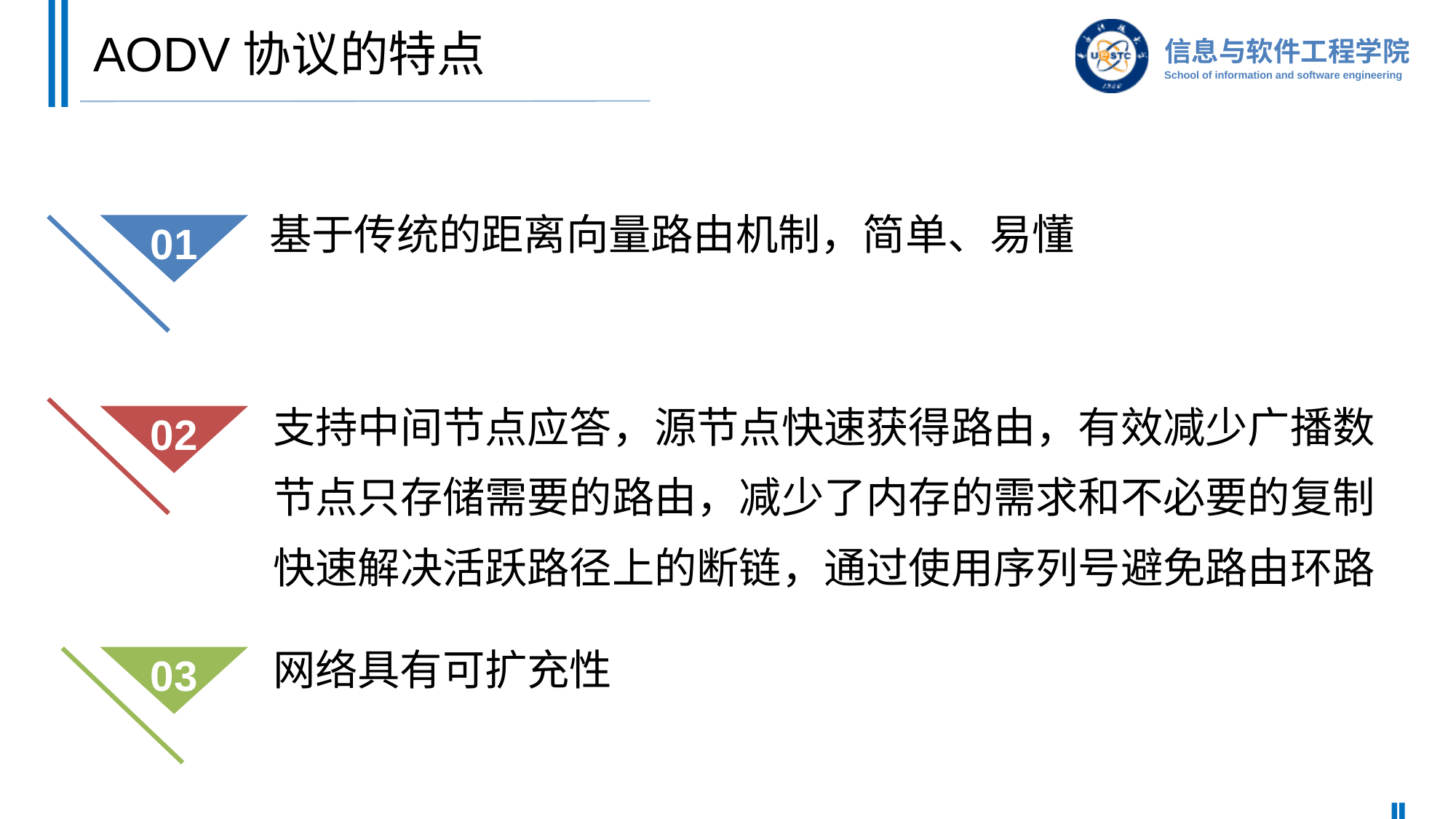

# AODV协议的特点
基于传统的距离向量路由机制，简单、易懂
01
支持中间节点应答，源节点快速获得路由，有效减少广播数
节点只存储需要的路由，减少了内存的需求和不必要的复制
快速解决活跃路径上的断链，通过使用序列号避免路由环路
02
网络具有可扩充性
03